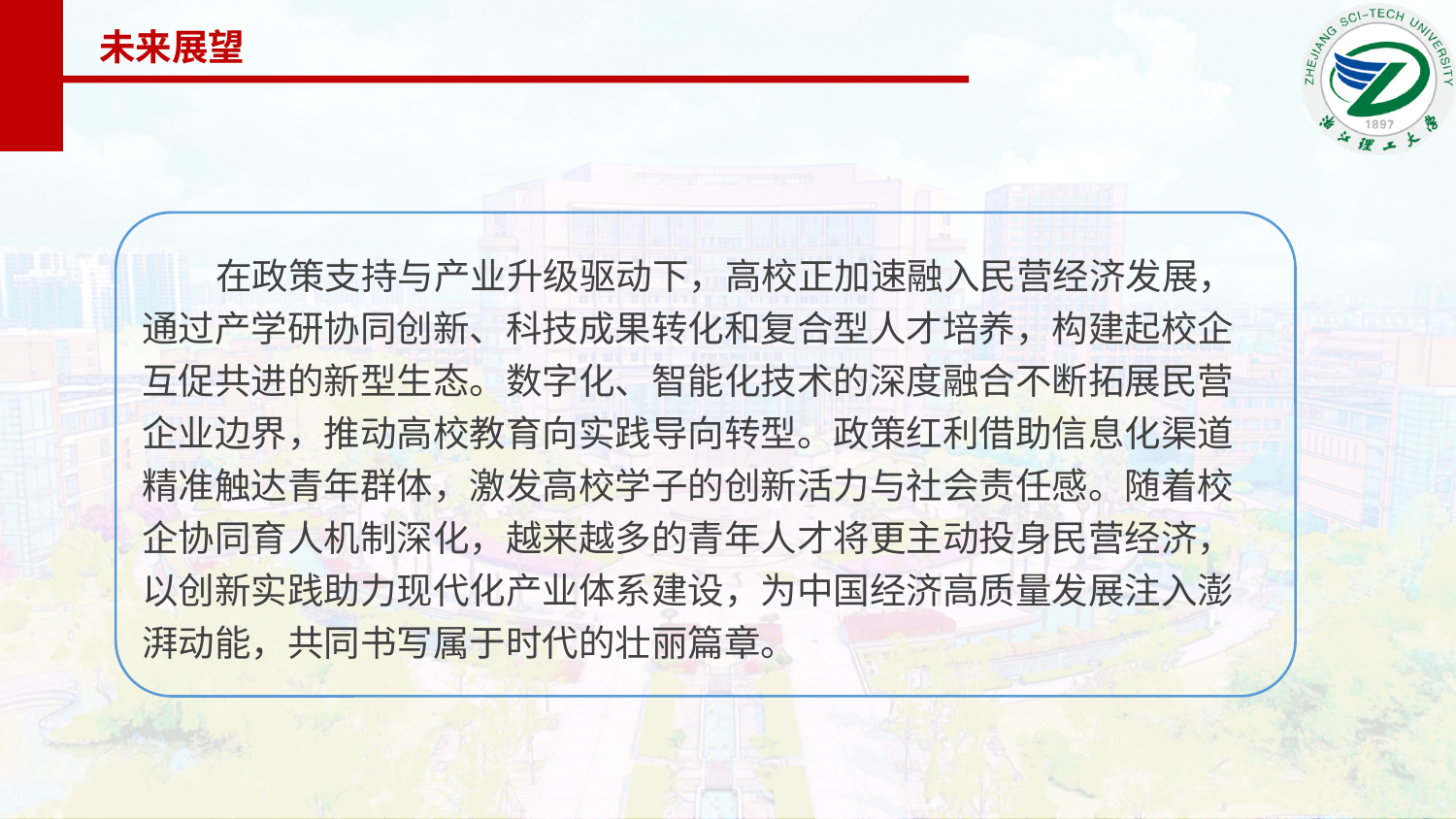

未来展望

   在政策支持与产业升级驱动下，高校正加速融入民营经济发展，通过产学研协同创新、科技成果转化和复合型人才培养，构建起校企互促共进的新型生态。数字化、智能化技术的深度融合不断拓展民营企业边界，推动高校教育向实践导向转型。政策红利借助信息化渠道精准触达青年群体，激发高校学子的创新活力与社会责任感。随着校企协同育人机制深化，越来越多的青年人才将更主动投身民营经济，以创新实践助力现代化产业体系建设，为中国经济高质量发展注入澎湃动能，共同书写属于时代的壮丽篇章。